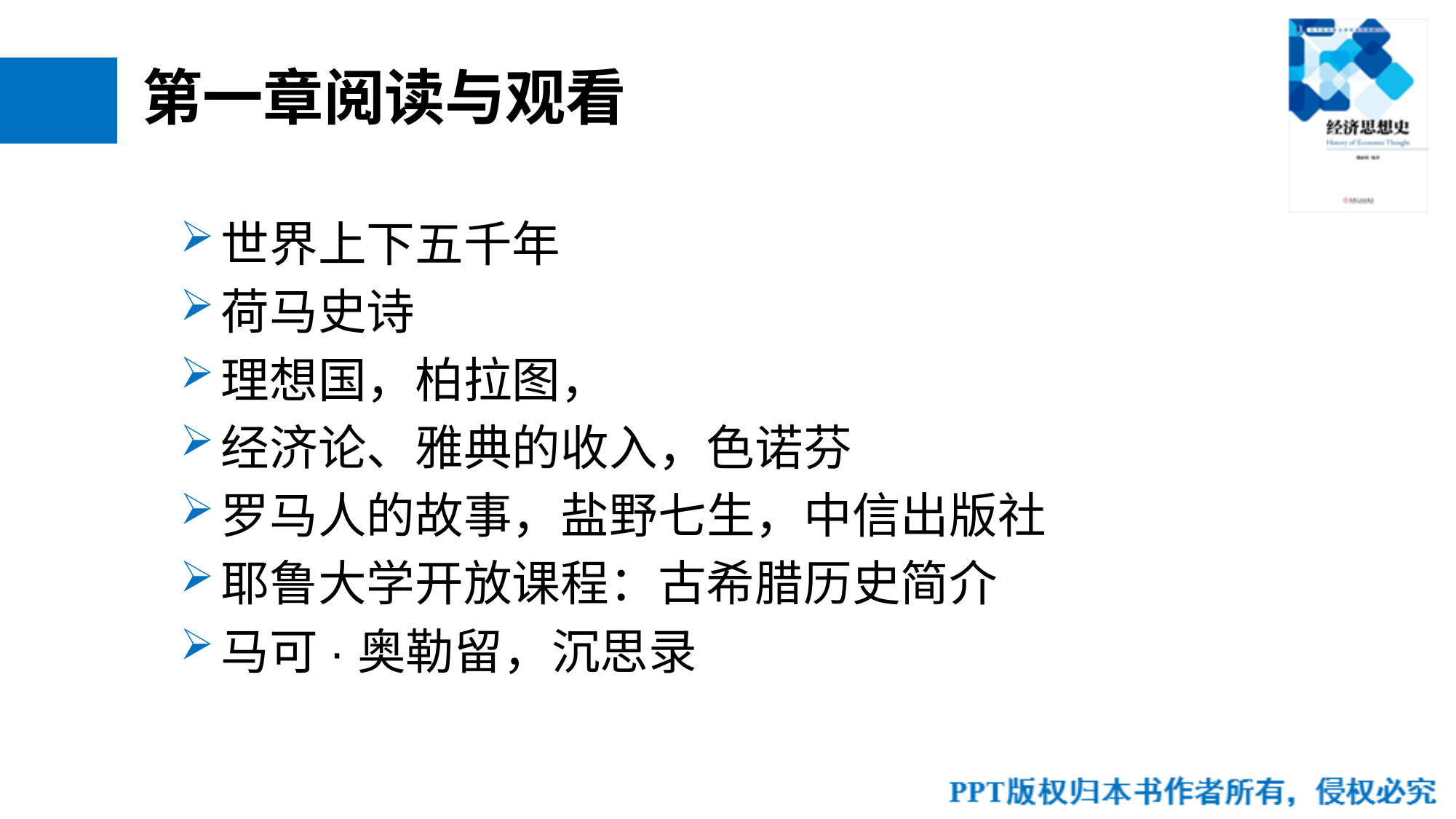

# 第一章阅读与观看

世界上下五千年
荷马史诗
理想国，柏拉图，
经济论、雅典的收入，色诺芬
罗马人的故事，盐野七生，中信出版社
耶鲁大学开放课程：古希腊历史简介
马可·奥勒留，沉思录

32